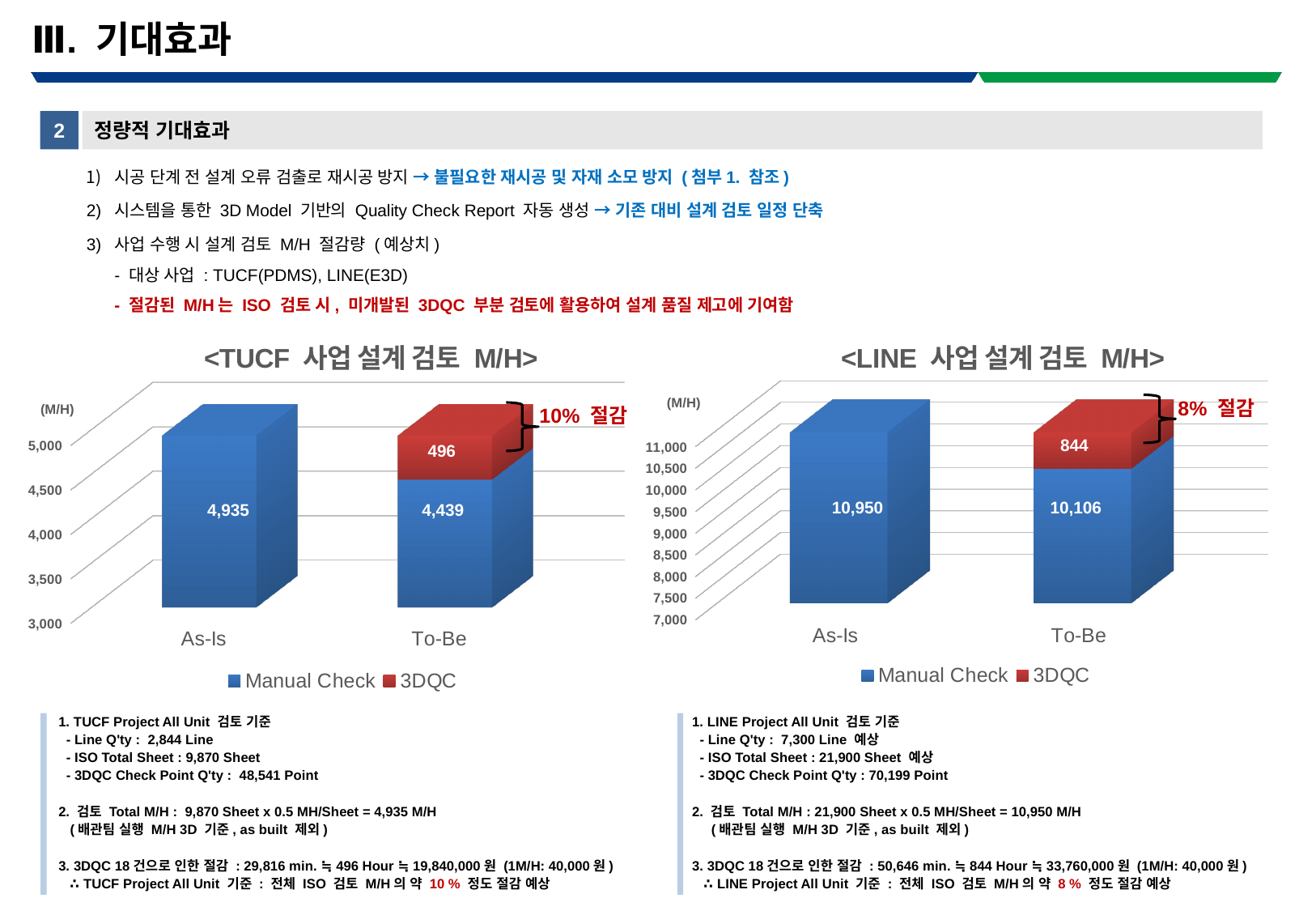

# Ⅲ. 기대효과
2
정량적 기대효과
시공 단계 전 설계 오류 검출로 재시공 방지 → 불필요한 재시공 및 자재 소모 방지 (첨부1. 참조)
시스템을 통한 3D Model 기반의 Quality Check Report 자동 생성 → 기존 대비 설계 검토 일정 단축
사업 수행 시 설계 검토 M/H 절감량 (예상치)
- 대상 사업 : TUCF(PDMS), LINE(E3D)
- 절감된 M/H는 ISO 검토 시, 미개발된 3DQC 부분 검토에 활용하여 설계 품질 제고에 기여함

[unsupported chart]

[unsupported chart]

(M/H)
8% 절감

(M/H)
10% 절감

844
10,950
10,106
496
4,935
4,439
1. TUCF Project All Unit 검토 기준
  - Line Q'ty :  2,844 Line
  - ISO Total Sheet : 9,870 Sheet
  - 3DQC Check Point Q'ty :  48,541 Point

2. 검토 Total M/H :  9,870 Sheet x 0.5 MH/Sheet = 4,935 M/H
   (배관팀 실행 M/H 3D 기준, as built 제외)

3. 3DQC 18건으로 인한 절감 : 29,816 min. ≒ 496 Hour ≒ 19,840,000원 (1M/H: 40,000원)
   ∴ TUCF Project All Unit 기준 : 전체 ISO 검토 M/H의 약 10 % 정도 절감 예상

1. LINE Project All Unit 검토 기준
  - Line Q'ty :  7,300 Line 예상
  - ISO Total Sheet : 21,900 Sheet 예상
  - 3DQC Check Point Q'ty : 70,199 Point

2. 검토 Total M/H : 21,900 Sheet x 0.5 MH/Sheet = 10,950 M/H
     (배관팀 실행 M/H 3D 기준, as built 제외)

3. 3DQC 18건으로 인한 절감 : 50,646 min. ≒ 844 Hour ≒ 33,760,000원 (1M/H: 40,000원)
   ∴ LINE Project All Unit 기준 : 전체 ISO 검토 M/H의 약 8 % 정도 절감 예상